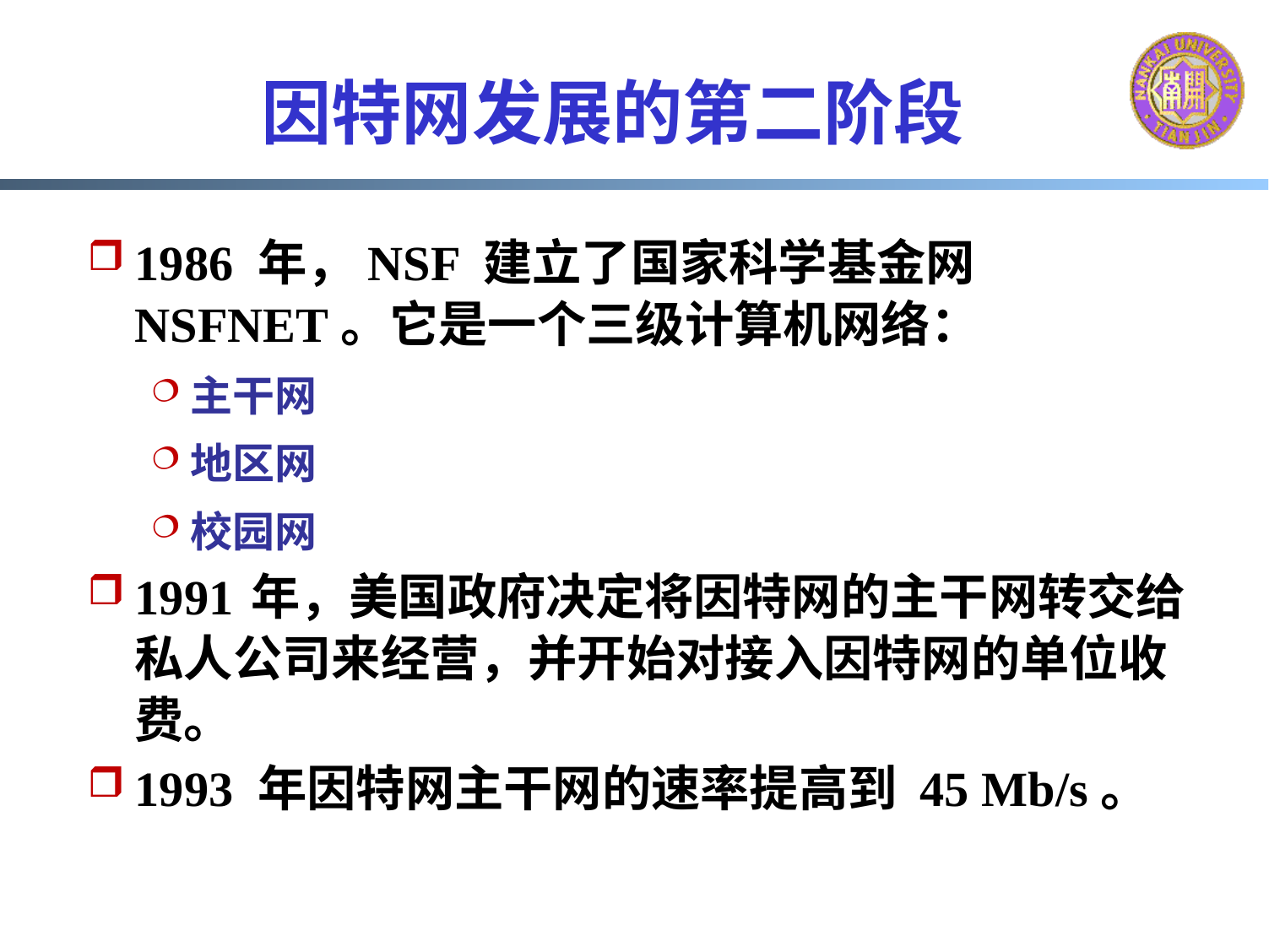

# 因特网发展的第二阶段
1986 年，NSF 建立了国家科学基金网NSFNET。它是一个三级计算机网络：
主干网
地区网
校园网
1991 年，美国政府决定将因特网的主干网转交给私人公司来经营，并开始对接入因特网的单位收费。
1993 年因特网主干网的速率提高到 45 Mb/s。